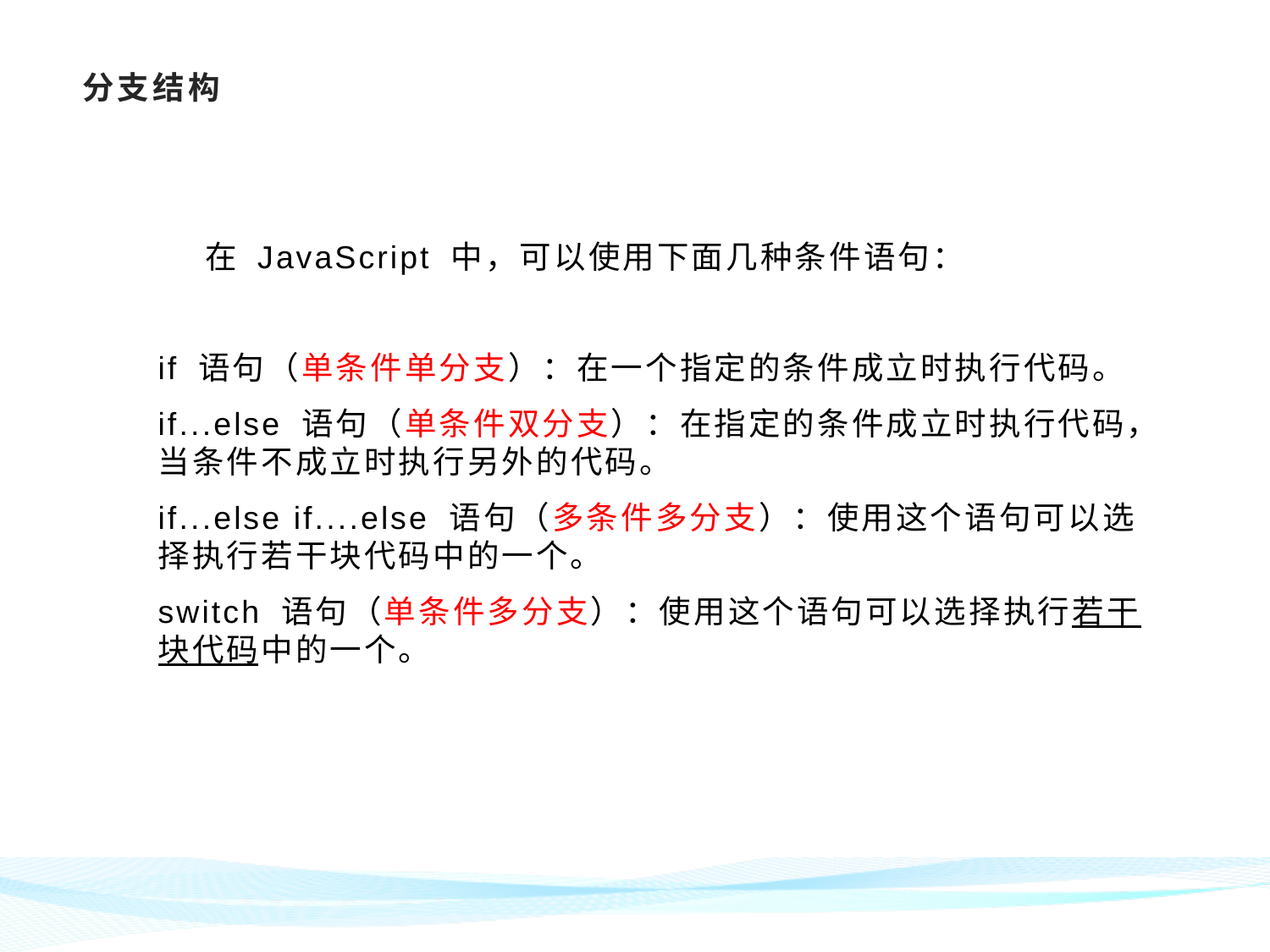

# 分支结构
     在 JavaScript 中，可以使用下面几种条件语句：

if 语句（单条件单分支）：在一个指定的条件成立时执行代码。
if...else 语句（单条件双分支）：在指定的条件成立时执行代码，当条件不成立时执行另外的代码。
if...else if....else 语句（多条件多分支）：使用这个语句可以选择执行若干块代码中的一个。
switch 语句（单条件多分支）：使用这个语句可以选择执行若干块代码中的一个。